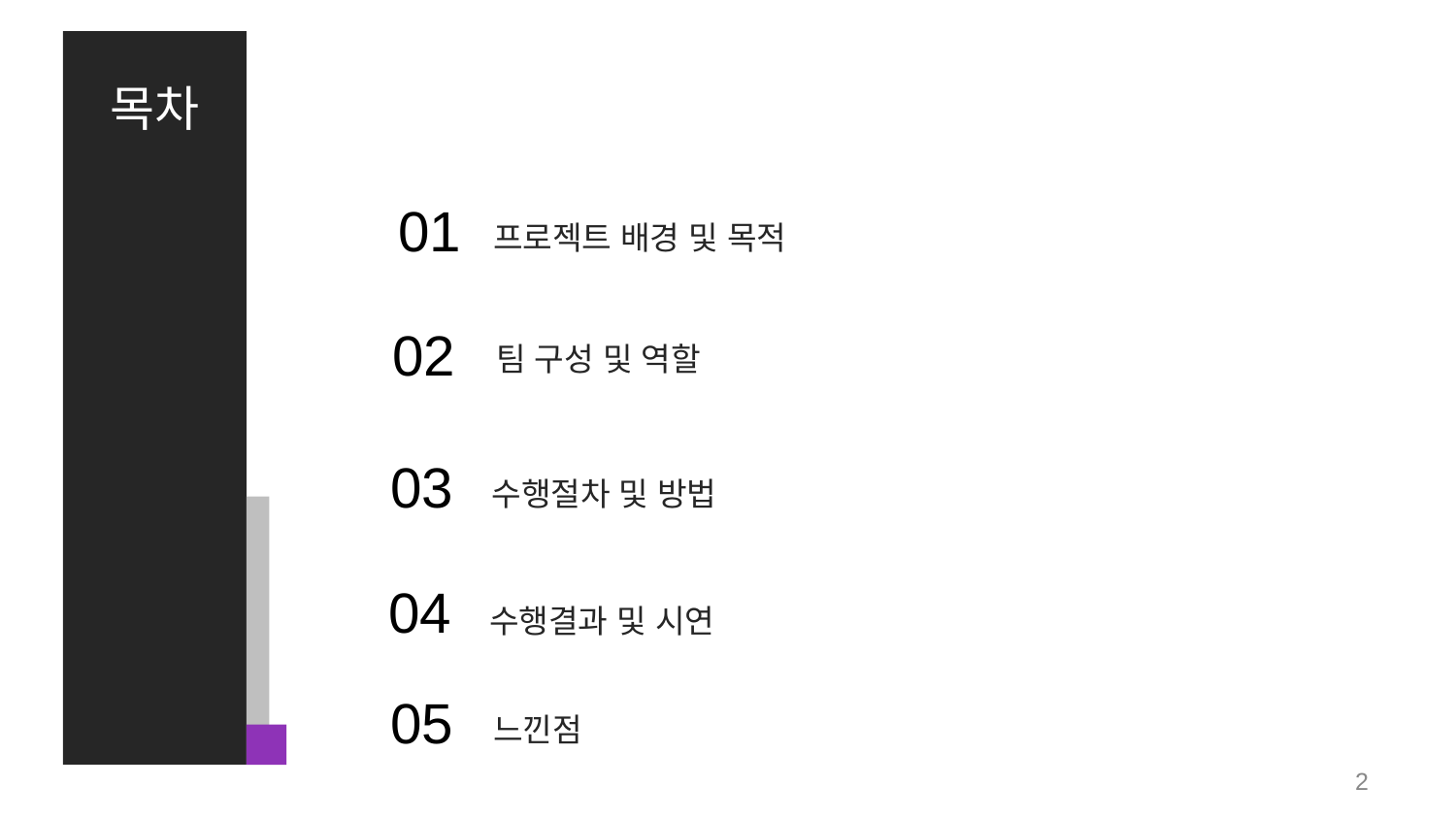

목차
01
프로젝트 배경 및 목적
02
팀 구성 및 역할

03
수행절차 및 방법

04
수행결과 및 시연

05
느낀점

2